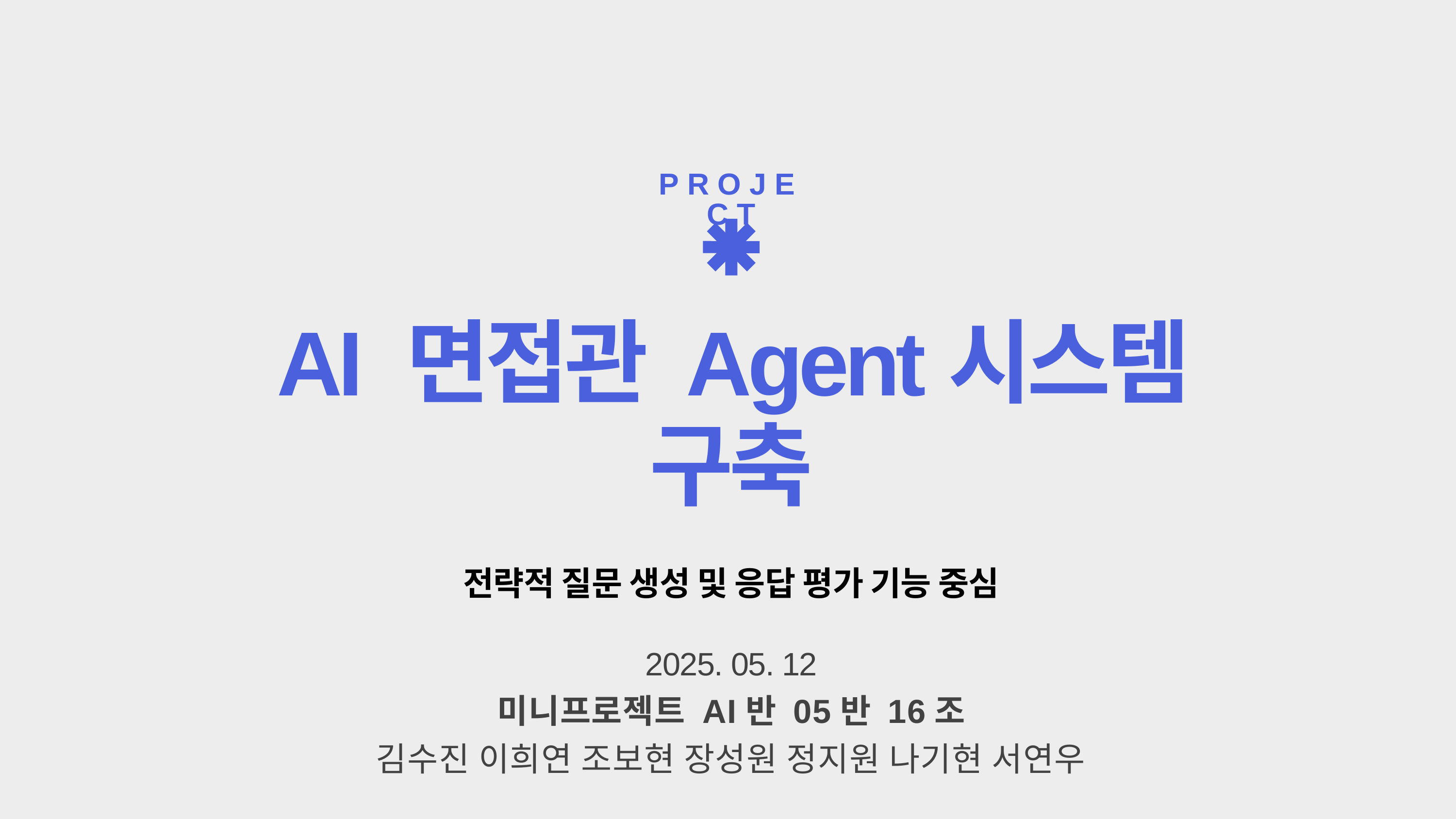

PROJECT

AI 면접관 Agent시스템 구축
전략적 질문 생성 및 응답 평가 기능 중심
2025. 05. 12
미니프로젝트 AI반 05반 16조
김수진 이희연 조보현 장성원 정지원 나기현 서연우